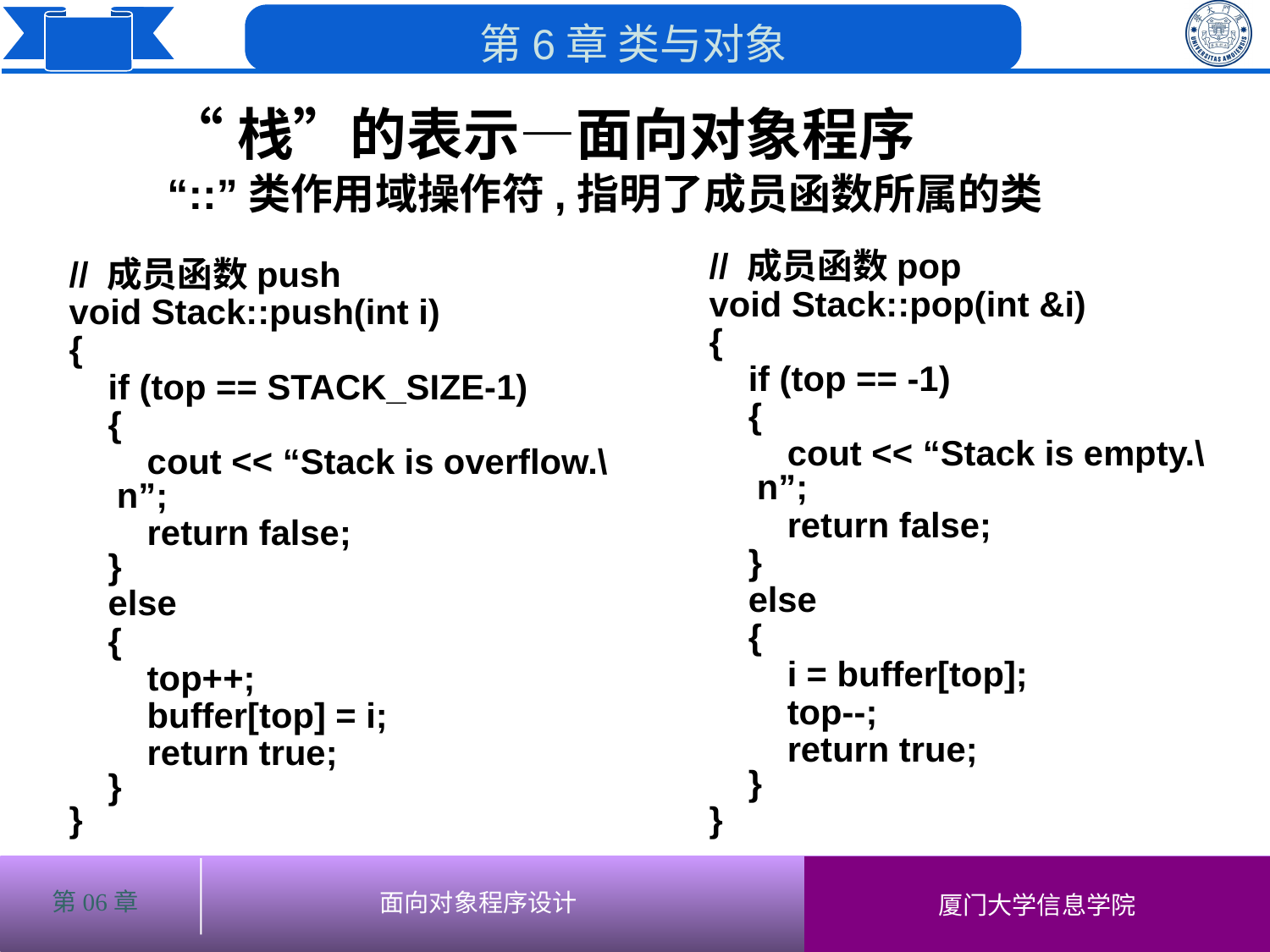

“栈”的表示—面向对象程序
“::”类作⽤域操作符,指明了成员函数所属的类
// 成员函数pop
void Stack::pop(int &i)
{
    if (top == -1)
    {
        cout << “Stack is empty.\n”;
        return false;
    }
    else
    {
        i = buffer[top];
        top--;
        return true;
    }
}
# // 成员函数push
void Stack::push(int i)
{
    if (top == STACK_SIZE-1)
    {
        cout << “Stack is overflow.\n”;
        return false;
    }
    else
    {
        top++;
        buffer[top] = i;
        return true;
    }
}
29